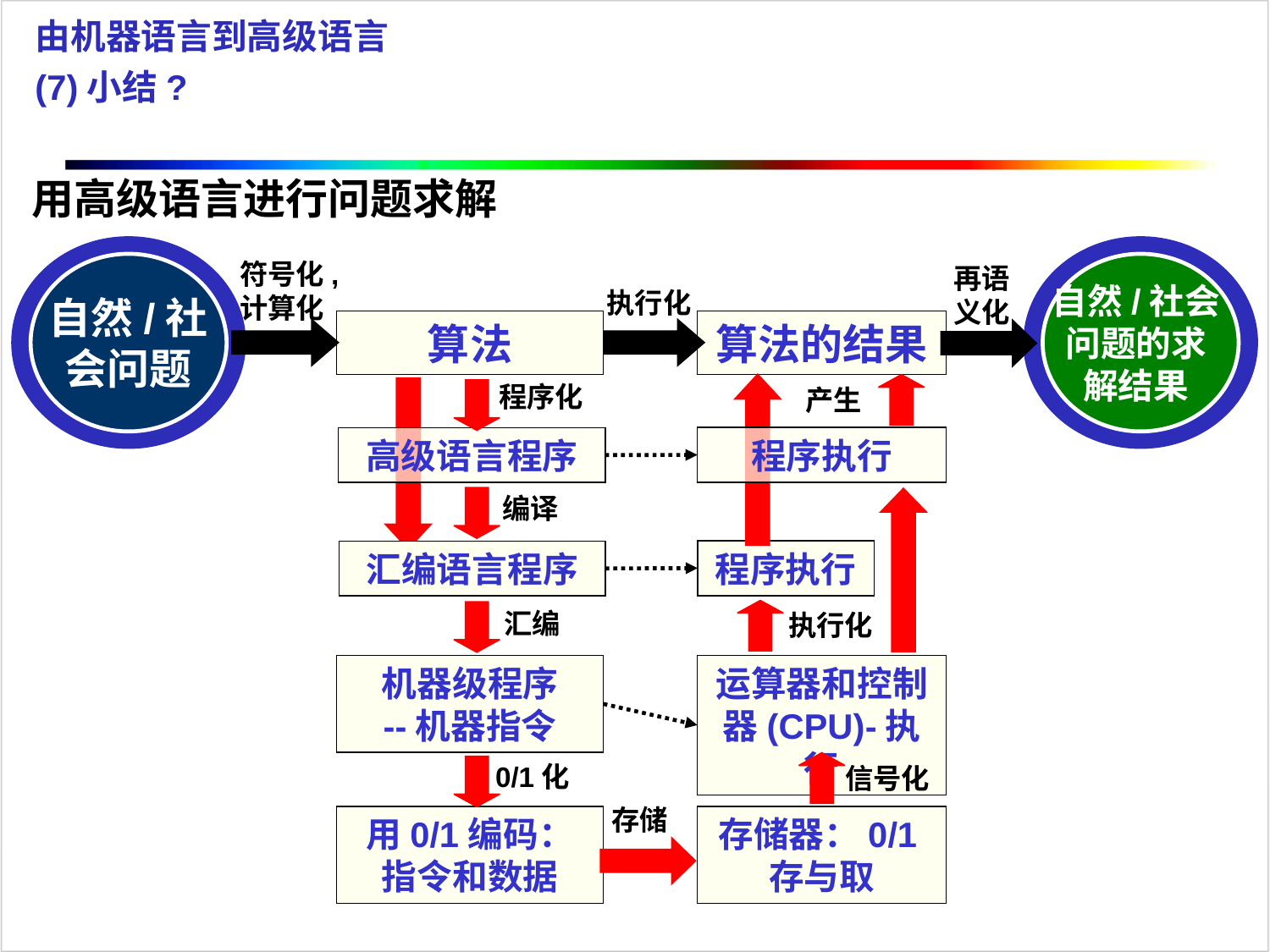

由机器语言到高级语言
(7)小结?
用高级语言进行问题求解

自然/社会问题

自然/社会问题的求解结果
符号化,计算化
再语义化
执行化
算法
算法的结果

程序化
产生

程序执行
高级语言程序

编译

程序执行
汇编语言程序

汇编
执行化

机器级程序
--机器指令
运算器和控制器(CPU)-执行
0/1化
信号化

存储
用0/1编码：指令和数据
存储器：0/1存与取